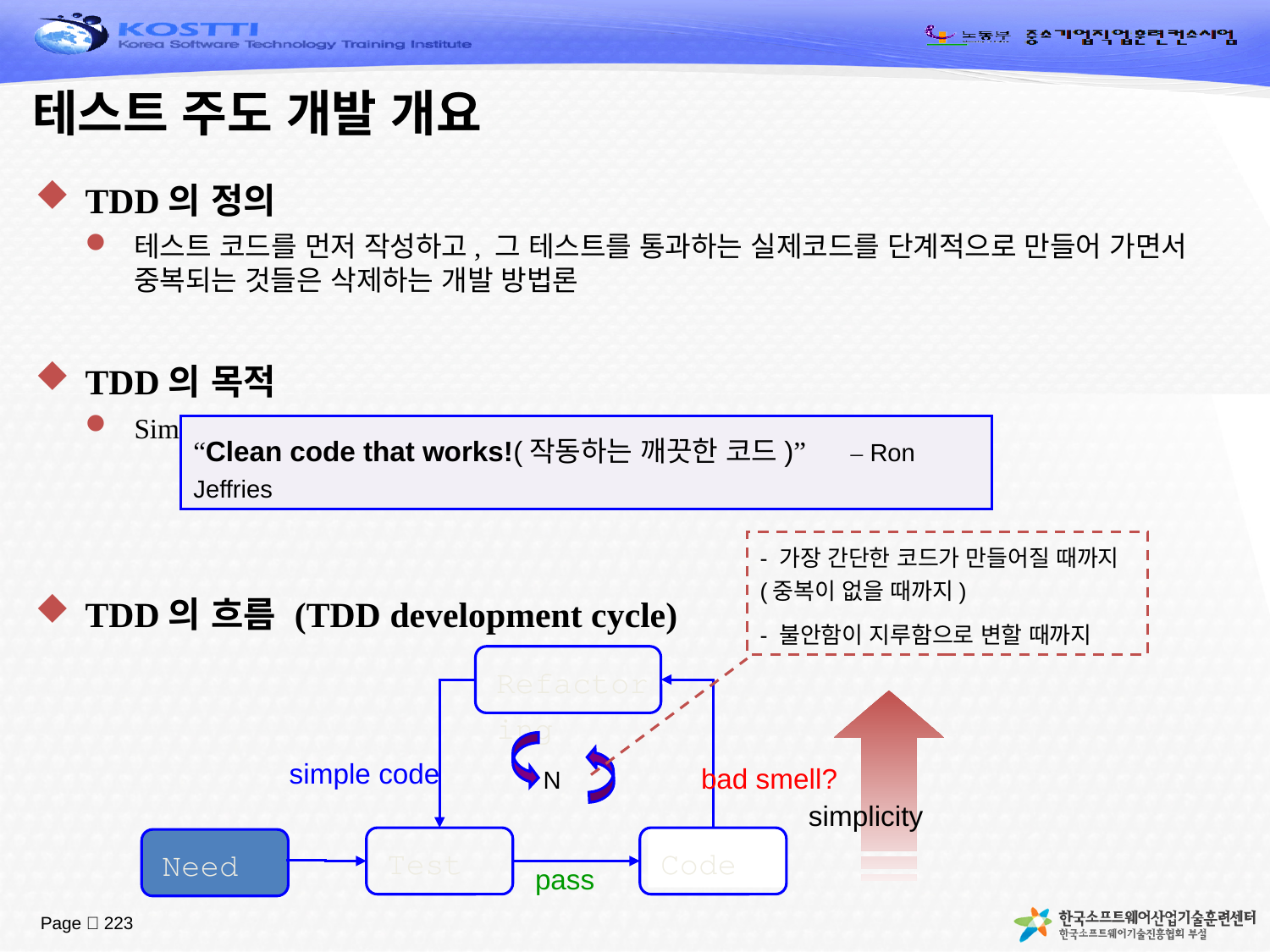

# 테스트 주도 개발 개요
TDD의 정의
테스트 코드를 먼저 작성하고, 그 테스트를 통과하는 실제코드를 단계적으로 만들어 가면서 중복되는 것들은 삭제하는 개발 방법론

TDD의 목적
Simple code

TDD의 흐름 (TDD development cycle)

“Clean code that works!(작동하는 깨끗한 코드)”     – Ron Jeffries
- 가장 간단한 코드가 만들어질 때까지(중복이 없을 때까지)
- 불안함이 지루함으로 변할 때까지

Refactoring

simple code

bad smell?
N

Test
Code

Need
pass

simplicity